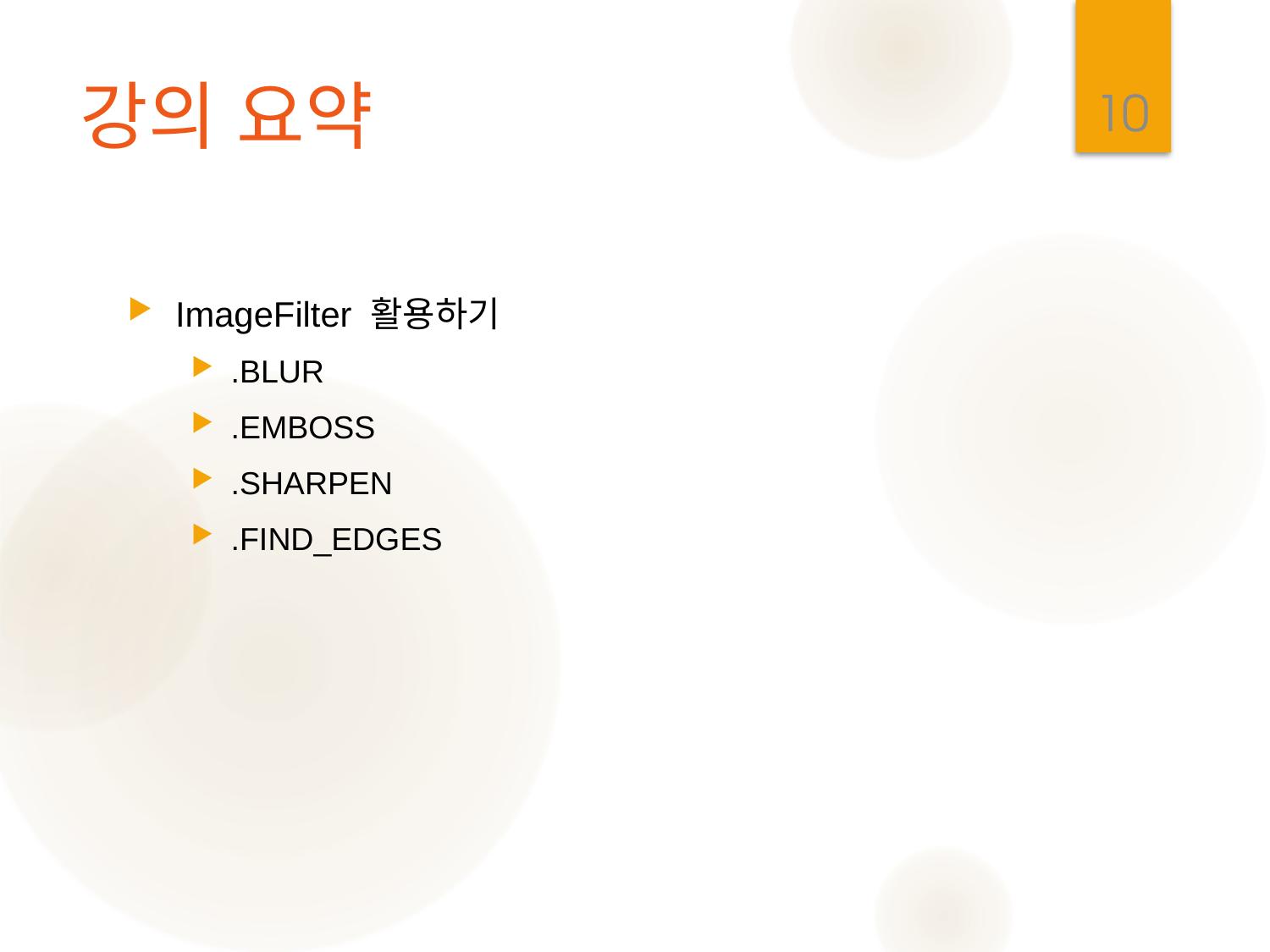

10
# 강의 요약
ImageFilter 활용하기
.BLUR
.EMBOSS
.SHARPEN
.FIND_EDGES